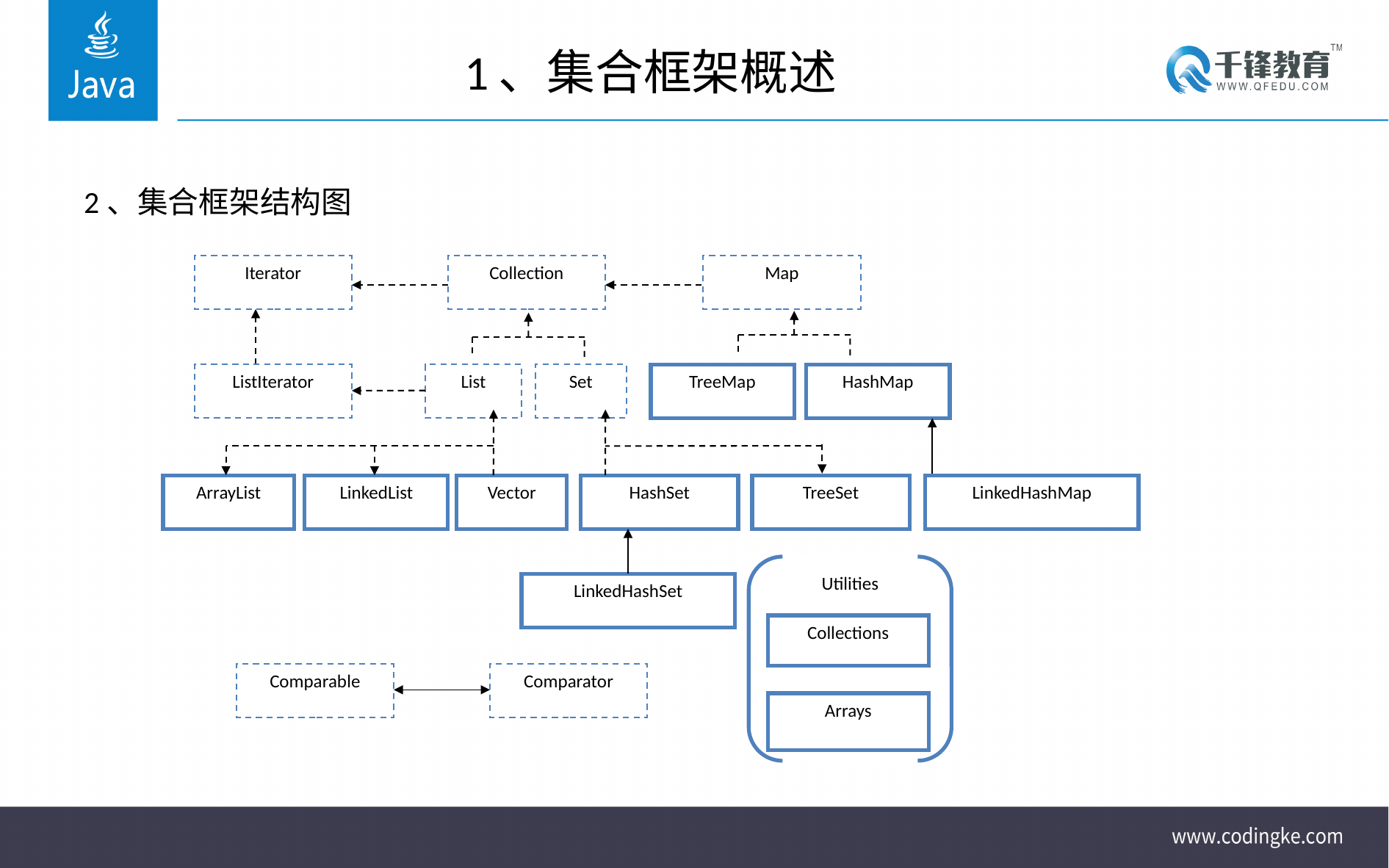

# 1、集合框架概述
2、集合框架结构图

Iterator
Collection
Map
ListIterator
List
Set
TreeMap
HashMap
ArrayList
LinkedList
Vector
HashSet
TreeSet
LinkedHashMap
LinkedHashSet
Utilities

Collections
Arrays
Comparable
Comparator